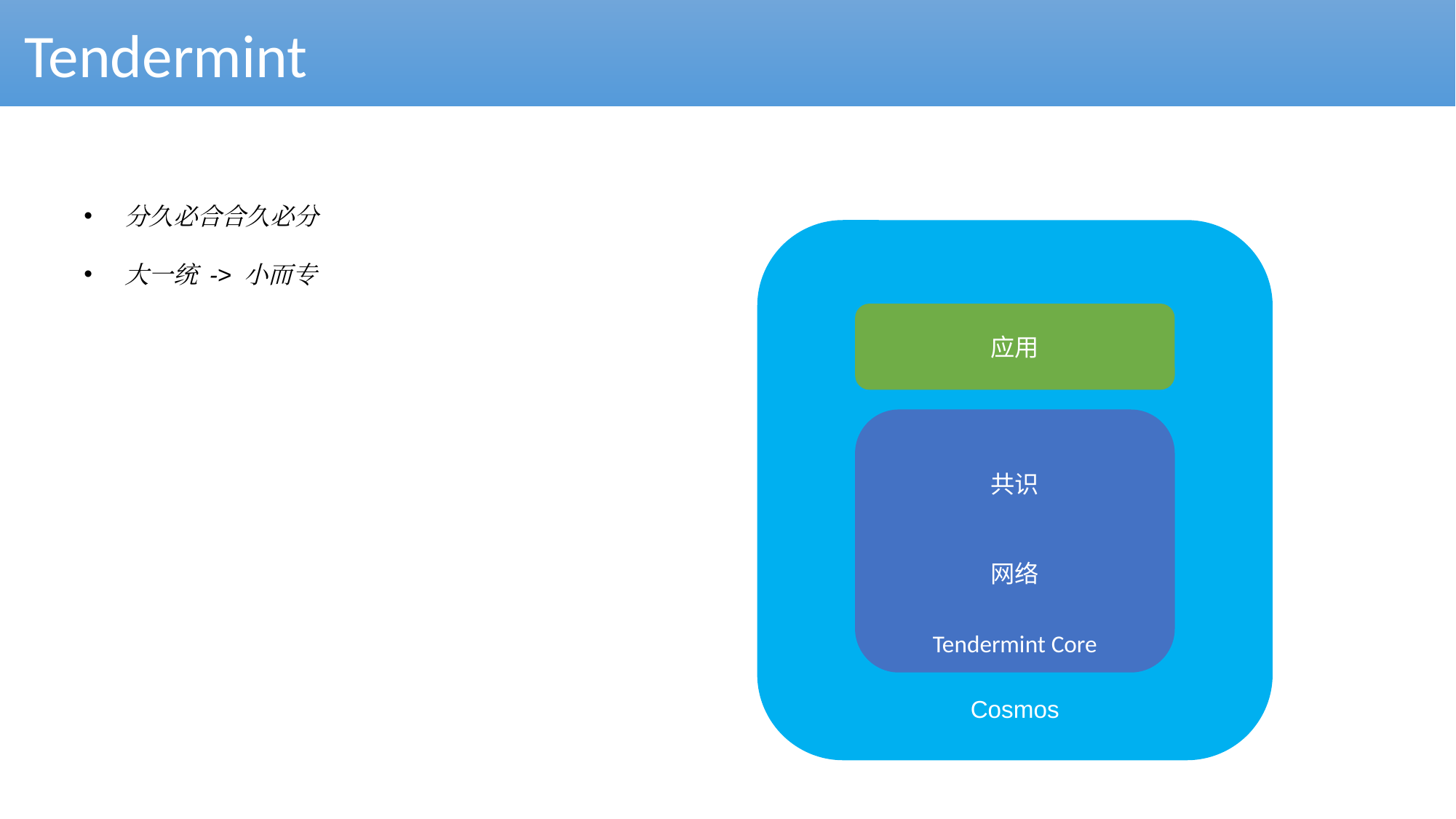

Tendermint

分久必合合久必分
大一统 -> 小而专

Cosmos
应用

Tendermint Core
共识
网络